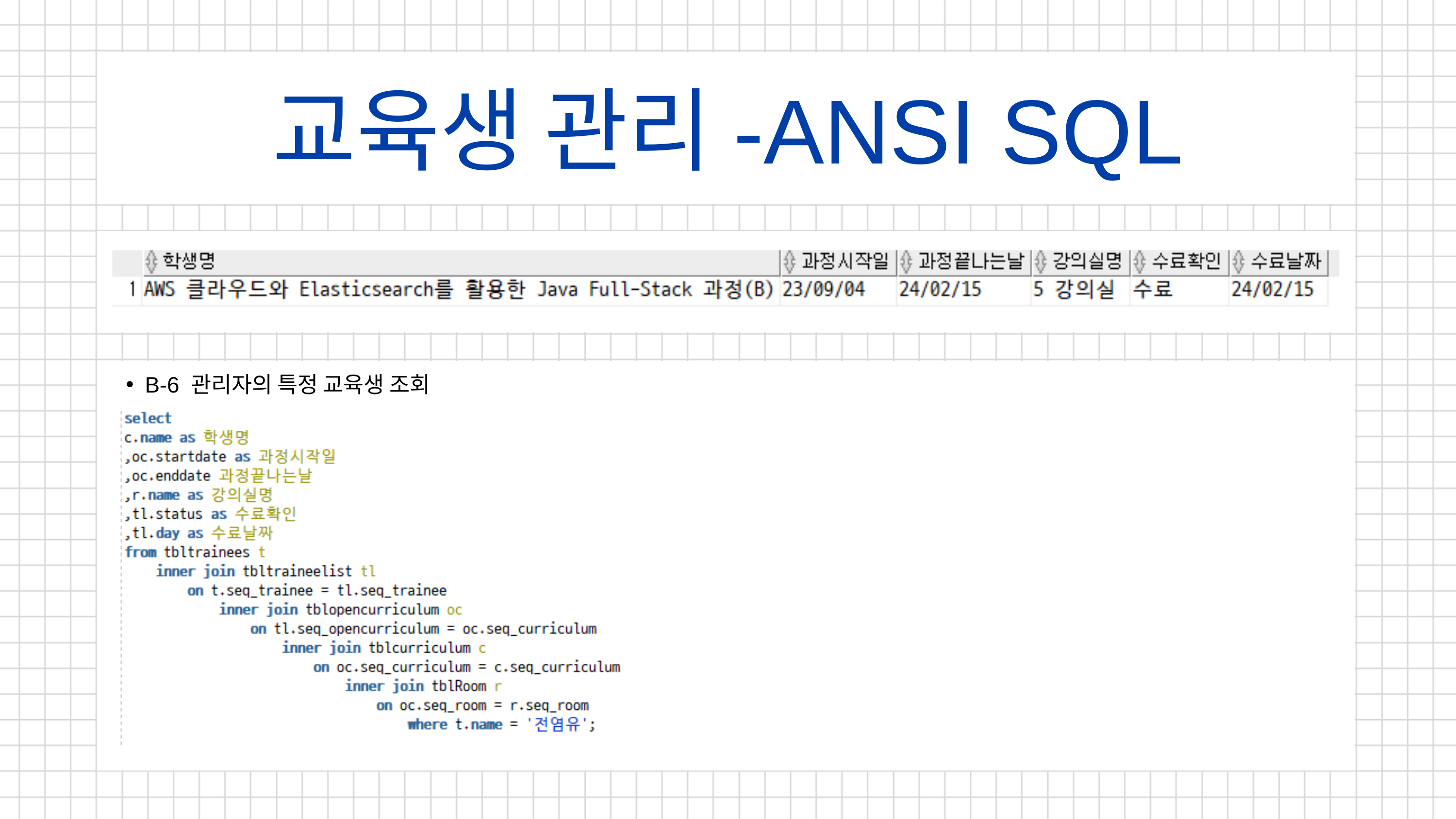

교육생 관리-ANSI SQL

B-6 관리자의 특정 교육생 조회